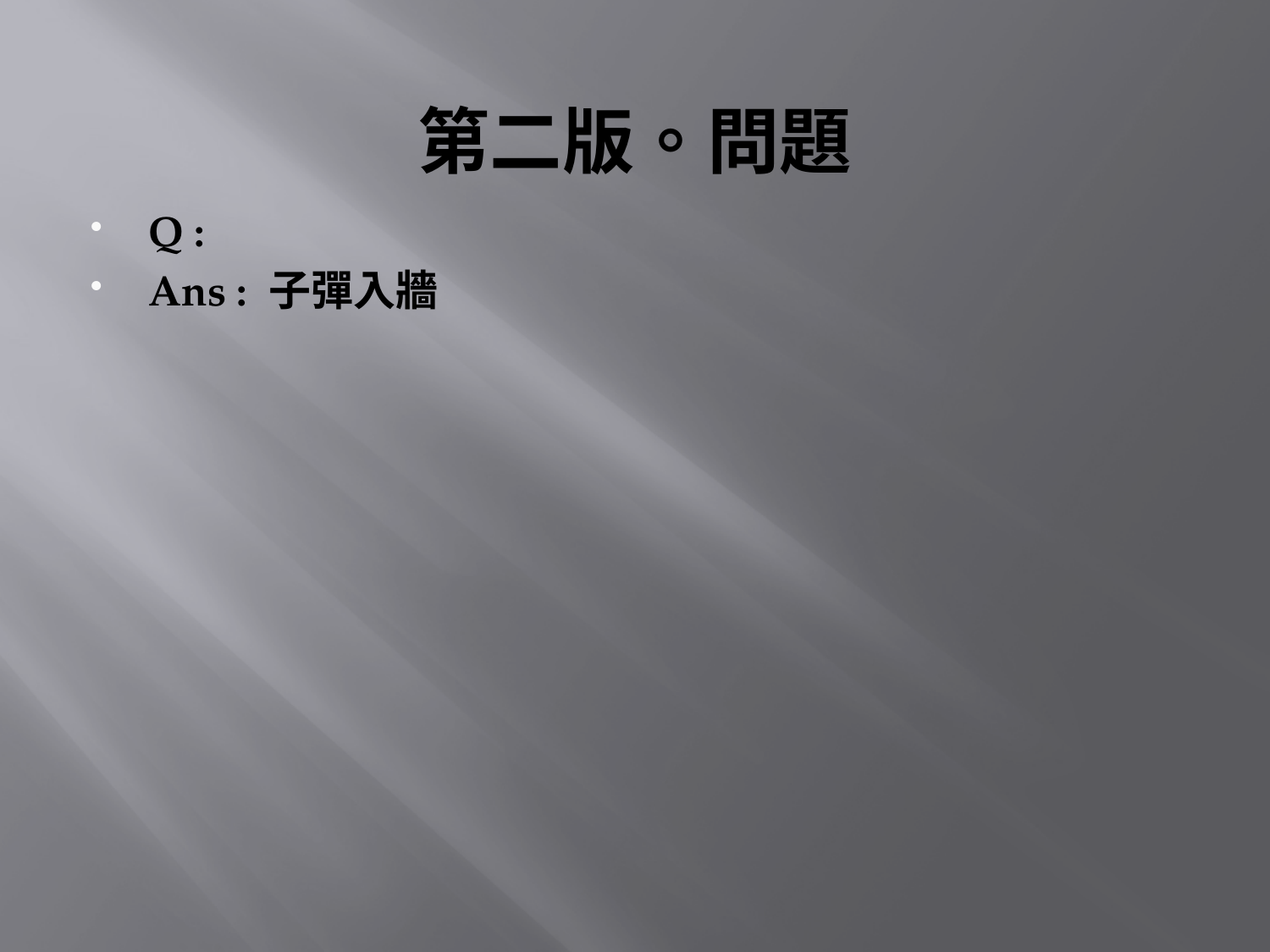

# 第二版。問題
Q :
Ans : 子彈入牆